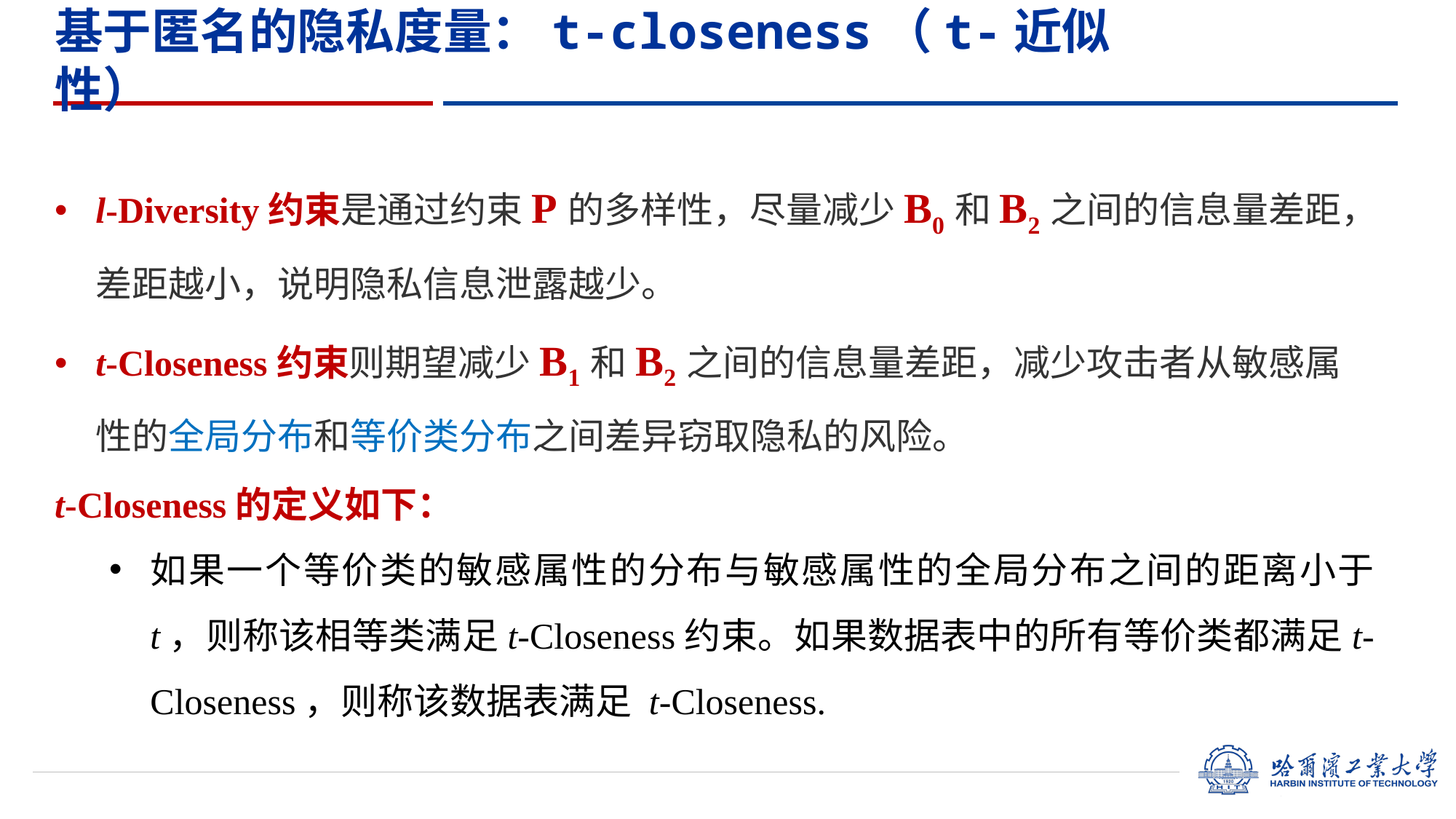

基于匿名的隐私度量：t-closeness（t-近似性）
l-Diversity约束是通过约束P的多样性，尽量减少B0和B2之间的信息量差距，差距越小，说明隐私信息泄露越少。
t-Closeness约束则期望减少B1和B2之间的信息量差距，减少攻击者从敏感属性的全局分布和等价类分布之间差异窃取隐私的风险。
t-Closeness的定义如下：
如果一个等价类的敏感属性的分布与敏感属性的全局分布之间的距离小于 t，则称该相等类满足t-Closeness约束。如果数据表中的所有等价类都满足t-Closeness，则称该数据表满足 t-Closeness.